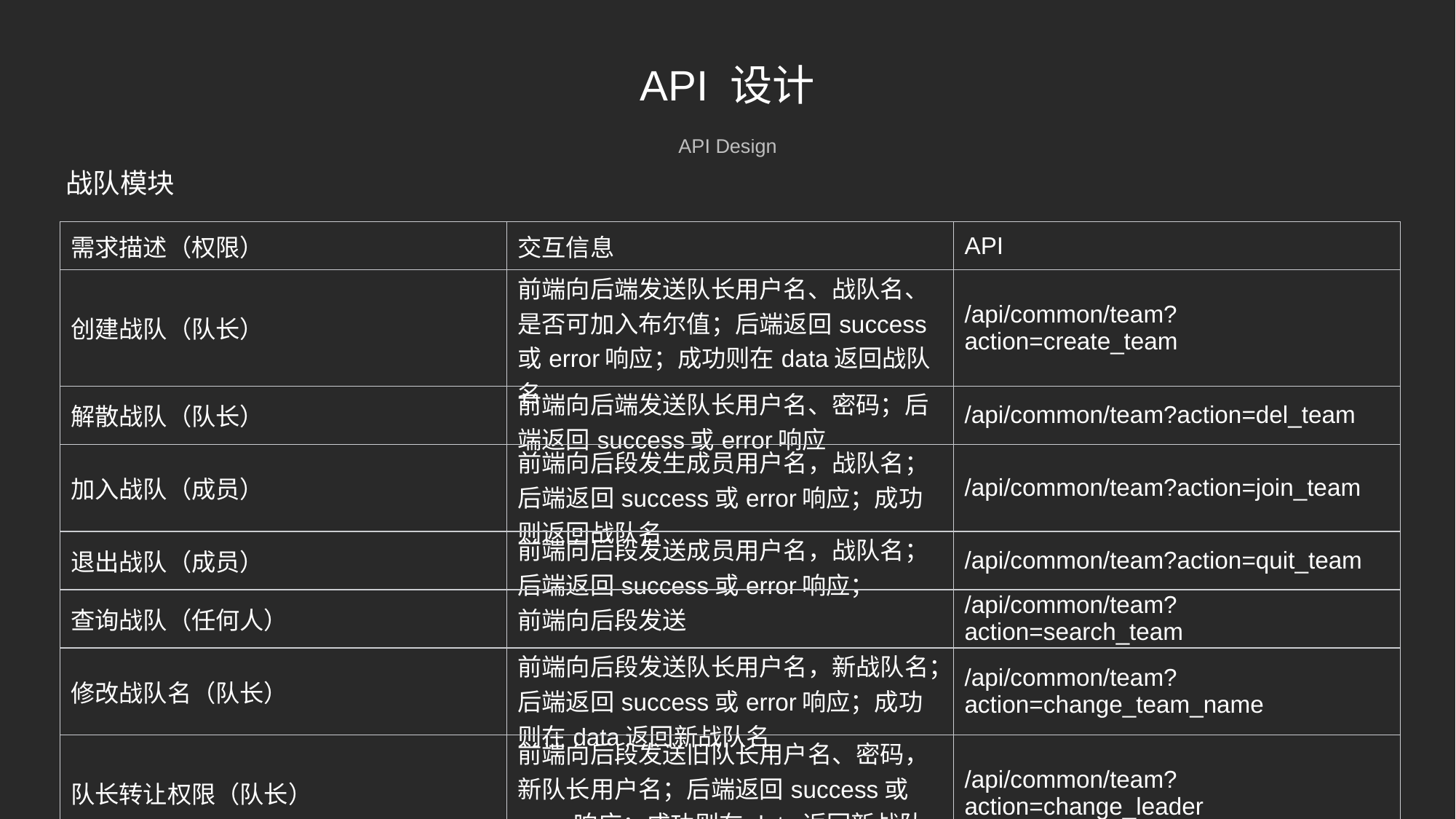

API 设计
API Design
战队模块
| 需求描述（权限） | 交互信息 | API |
| --- | --- | --- |
| 创建战队（队长） | 前端向后端发送队长用户名、战队名、是否可加入布尔值；后端返回success或error响应；成功则在data返回战队名 | /api/common/team?action=create\_team |
| 解散战队（队长） | 前端向后端发送队长用户名、密码；后端返回success或error响应 | /api/common/team?action=del\_team |
| 加入战队（成员） | 前端向后段发生成员用户名，战队名；后端返回success或error响应；成功则返回战队名 | /api/common/team?action=join\_team |
| 退出战队（成员） | 前端向后段发送成员用户名，战队名；后端返回success或error响应； | /api/common/team?action=quit\_team |
| 查询战队（任何人） | 前端向后段发送 | /api/common/team?action=search\_team |
| 修改战队名（队长） | 前端向后段发送队长用户名，新战队名；后端返回success或error响应；成功则在data返回新战队名 | /api/common/team?action=change\_team\_name |
| 队长转让权限（队长） | 前端向后段发送旧队长用户名、密码，新队长用户名；后端返回success或error响应；成功则在data返回新战队名 | /api/common/team?action=change\_leader |